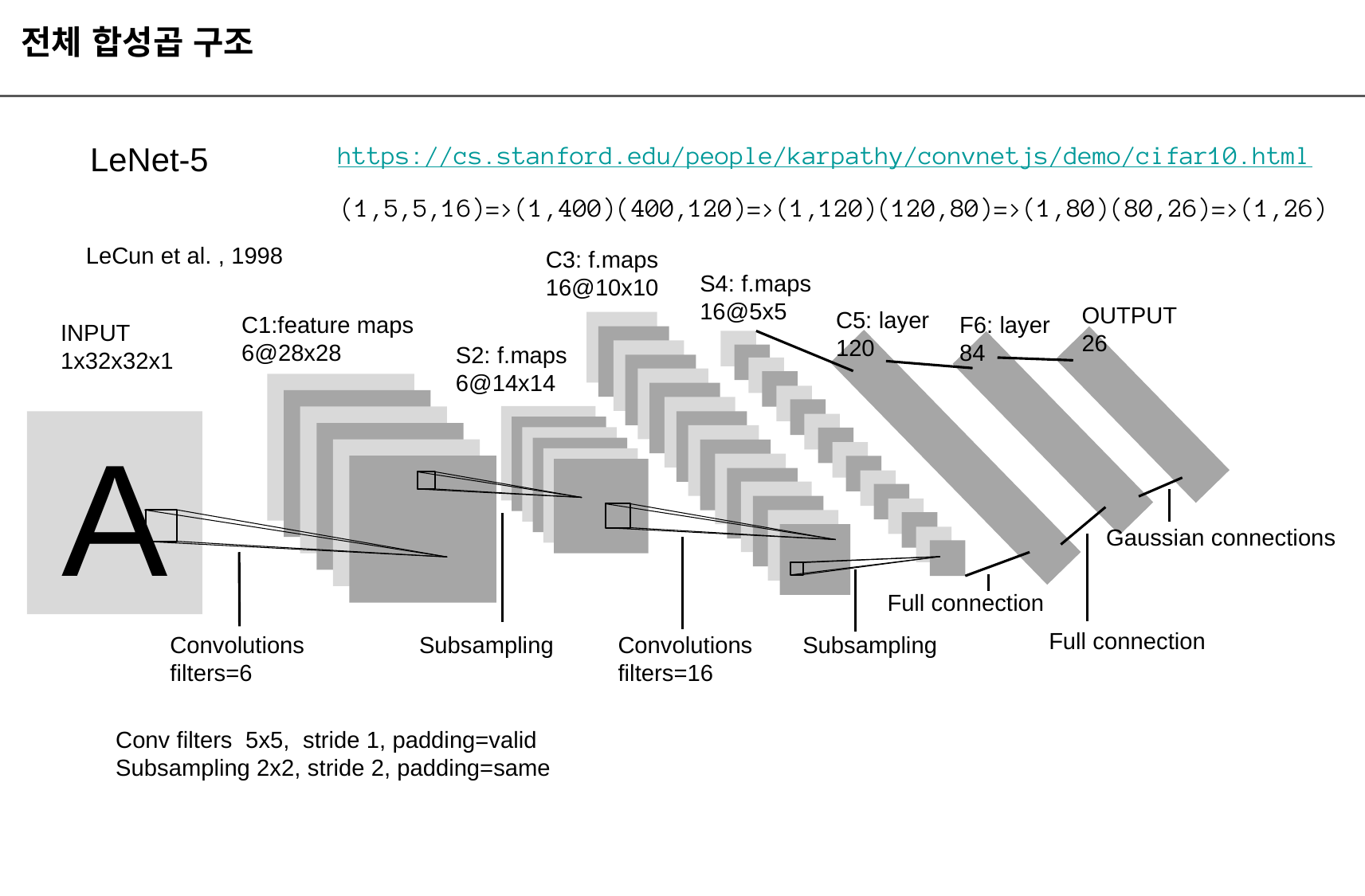

전체 합성곱 구조
LeNet-5
https://cs.stanford.edu/people/karpathy/convnetjs/demo/cifar10.html
(1,5,5,16)=>(1,400)(400,120)=>(1,120)(120,80)=>(1,80)(80,26)=>(1,26)
LeCun et al. , 1998
C3: f.maps
16@10x10
S4: f.maps
16@5x5
OUTPUT
26
C5: layer
120

C1:feature maps
6@28x28
F6: layer
84

A

INPUT
1x32x32x1

S2: f.maps
6@14x14
Gaussian connections
Full connection
Full connection
Convolutions
filters=6
Subsampling
Convolutions
filters=16
Subsampling
Conv filters  5x5,  stride 1, padding=valid
Subsampling 2x2, stride 2, padding=same